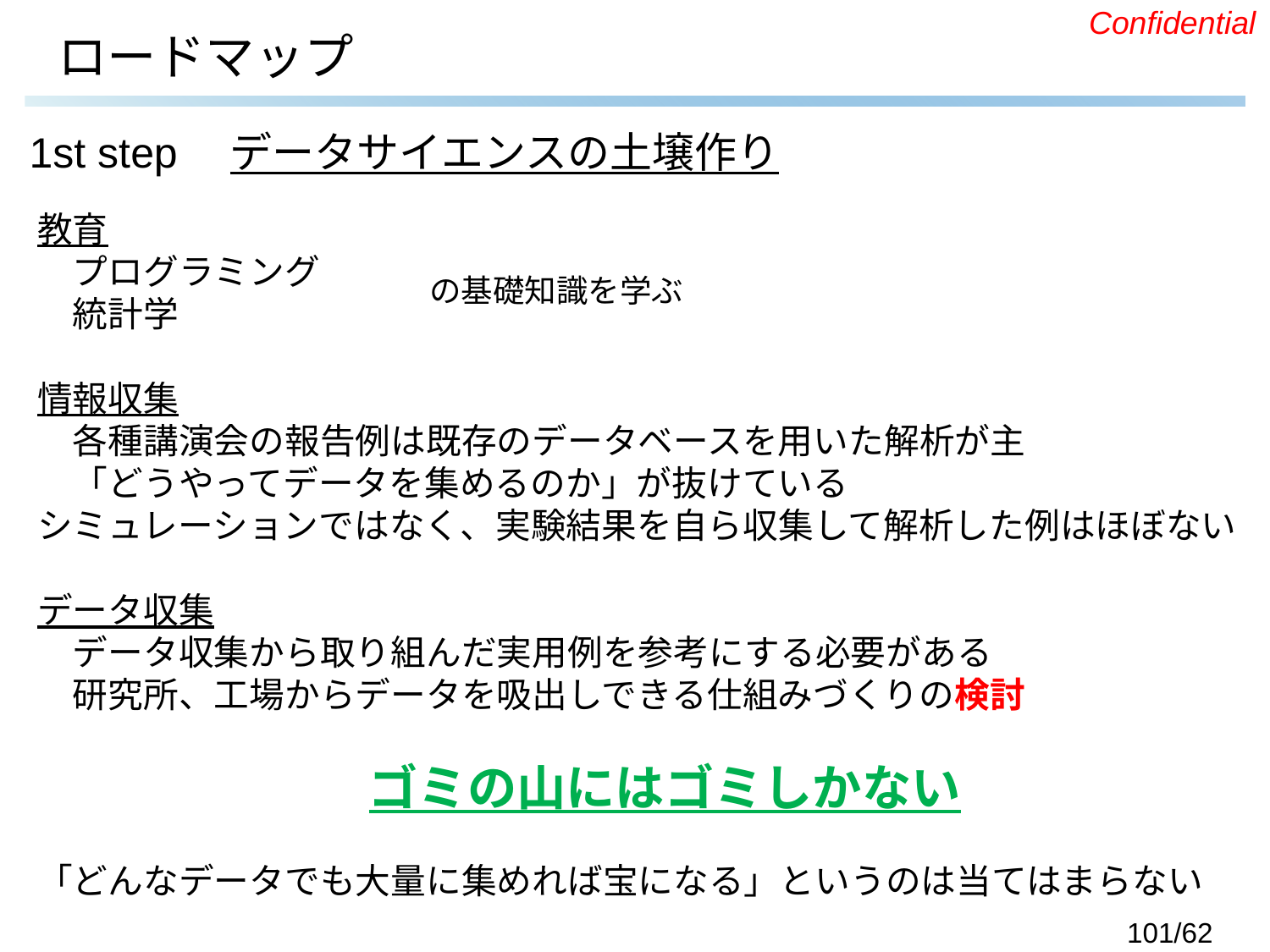

# ロードマップ
1st step　データサイエンスの土壌作り
教育
　プログラミング
　統計学

情報収集
　各種講演会の報告例は既存のデータベースを用いた解析が主
　「どうやってデータを集めるのか」が抜けている
シミュレーションではなく、実験結果を自ら収集して解析した例はほぼない

データ収集
　データ収集から取り組んだ実用例を参考にする必要がある
　研究所、工場からデータを吸出しできる仕組みづくりの検討

　ゴミの山にはゴミしかない

「どんなデータでも大量に集めれば宝になる」というのは当てはまらない
の基礎知識を学ぶ